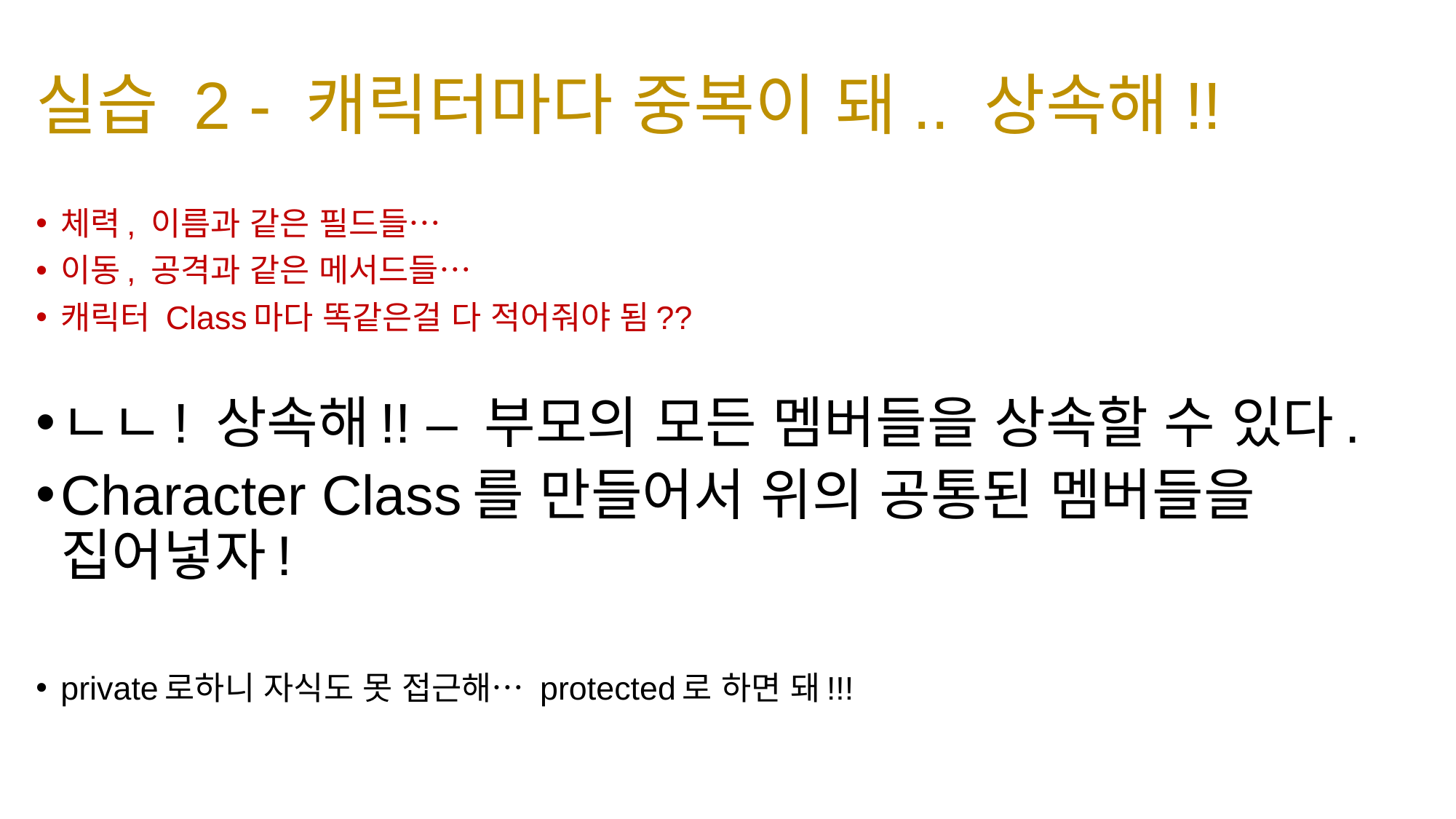

# 실습 2 - 캐릭터마다 중복이 돼.. 상속해!!
체력, 이름과 같은 필드들…
이동, 공격과 같은 메서드들…
캐릭터 Class마다 똑같은걸 다 적어줘야 됨??

ㄴㄴ! 상속해!! – 부모의 모든 멤버들을 상속할 수 있다.
Character Class를 만들어서 위의 공통된 멤버들을 집어넣자!

private로하니 자식도 못 접근해… protected로 하면 돼!!!